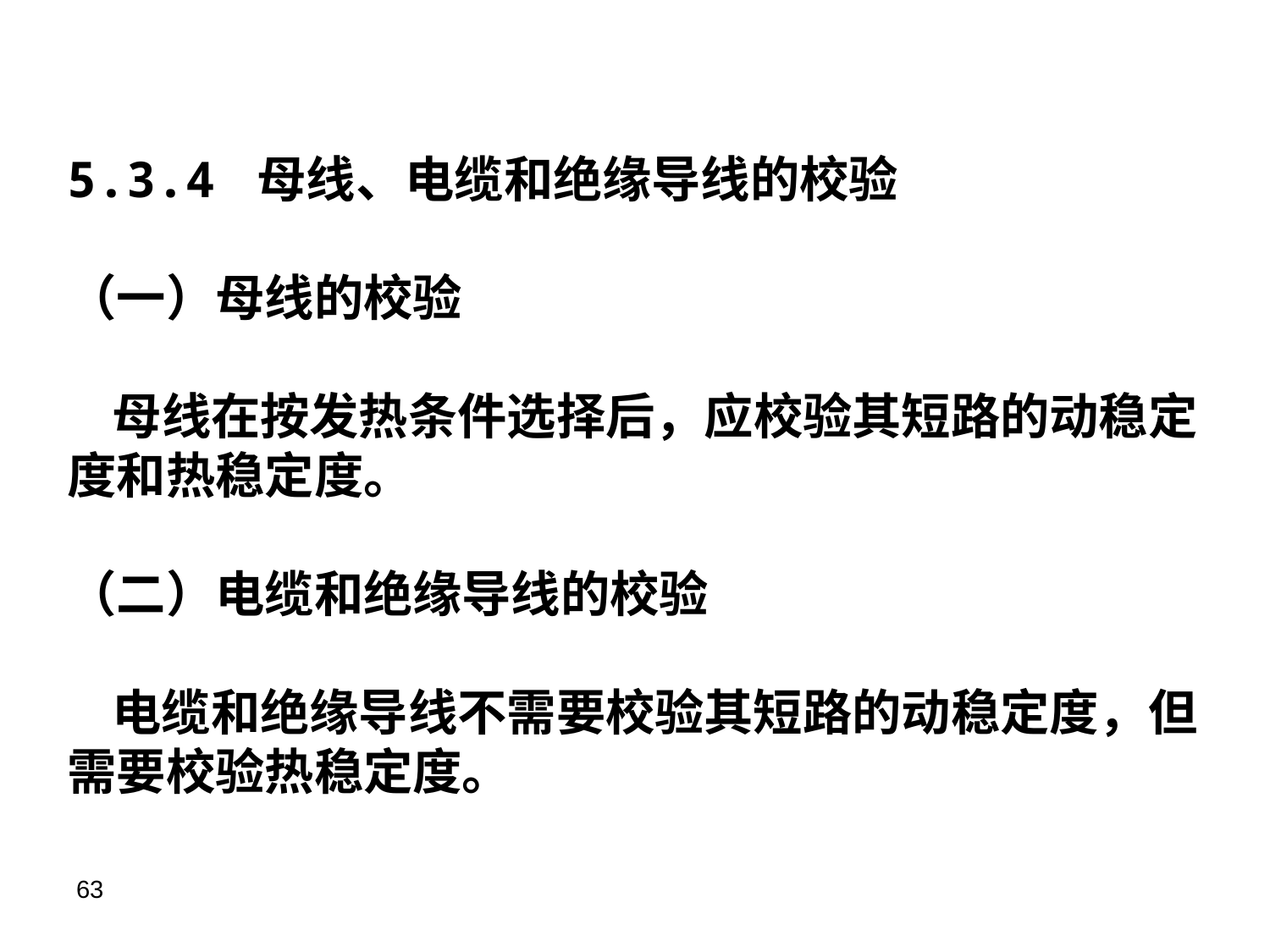

# 5.3.4 母线、电缆和绝缘导线的校验 （一）母线的校验 母线在按发热条件选择后，应校验其短路的动稳定度和热稳定度。 （二）电缆和绝缘导线的校验 电缆和绝缘导线不需要校验其短路的动稳定度，但需要校验热稳定度。
63